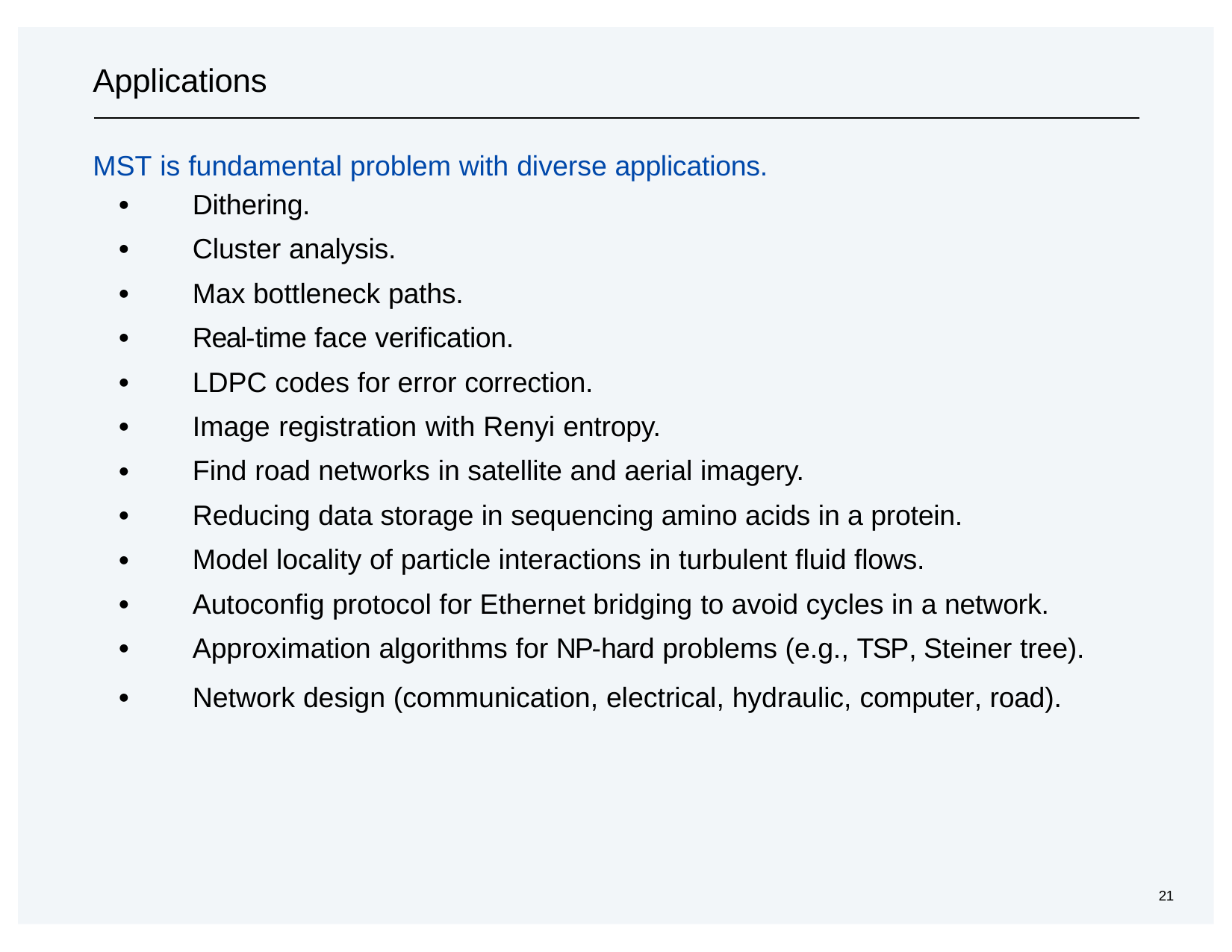

# Applications

MST is fundamental problem with diverse applications.
・Dithering.
・Cluster analysis.
・Max bottleneck paths.
・Real-time face verification.
・LDPC codes for error correction.
・Image registration with Renyi entropy.
・Find road networks in satellite and aerial imagery.
・Reducing data storage in sequencing amino acids in a protein.
・Model locality of particle interactions in turbulent fluid flows.
・Autoconfig protocol for Ethernet bridging to avoid cycles in a network.
・Approximation algorithms for NP-hard problems (e.g., TSP, Steiner tree).
・Network design (communication, electrical, hydraulic, computer, road).
21